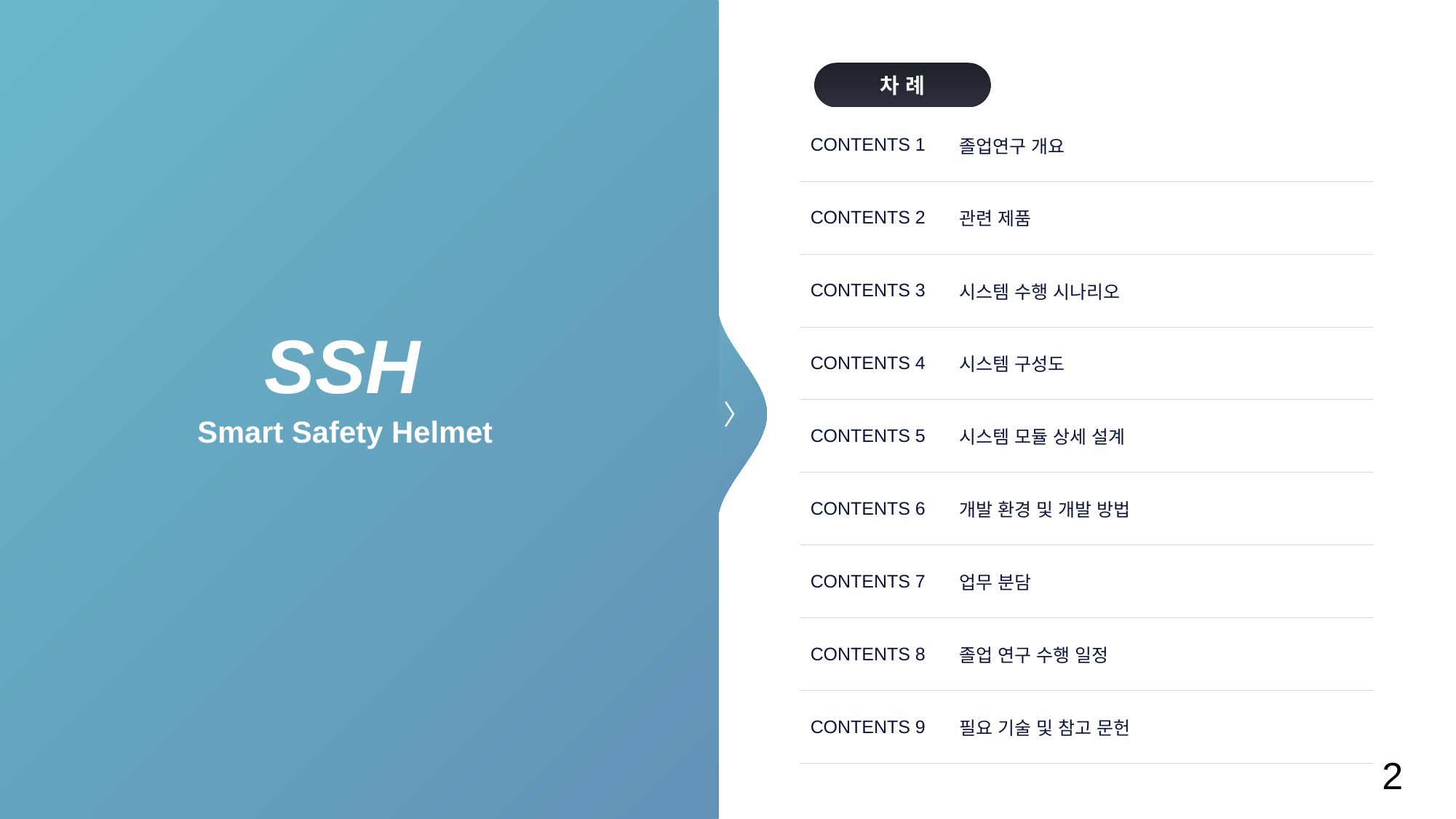

차 례
| CONTENTS 1 | 졸업연구 개요 |
| --- | --- |
| CONTENTS 2 | 관련 제품 |
| CONTENTS 3 | 시스템 수행 시나리오 |
| CONTENTS 4 | 시스템 구성도 |
| CONTENTS 5 | 시스템 모듈 상세 설계 |
| CONTENTS 6 | 개발 환경 및 개발 방법 |
| CONTENTS 7 | 업무 분담 |
| CONTENTS 8 | 졸업 연구 수행 일정 |
| CONTENTS 9 | 필요 기술 및 참고 문헌 |
SSH
〉
Smart Safety Helmet
2